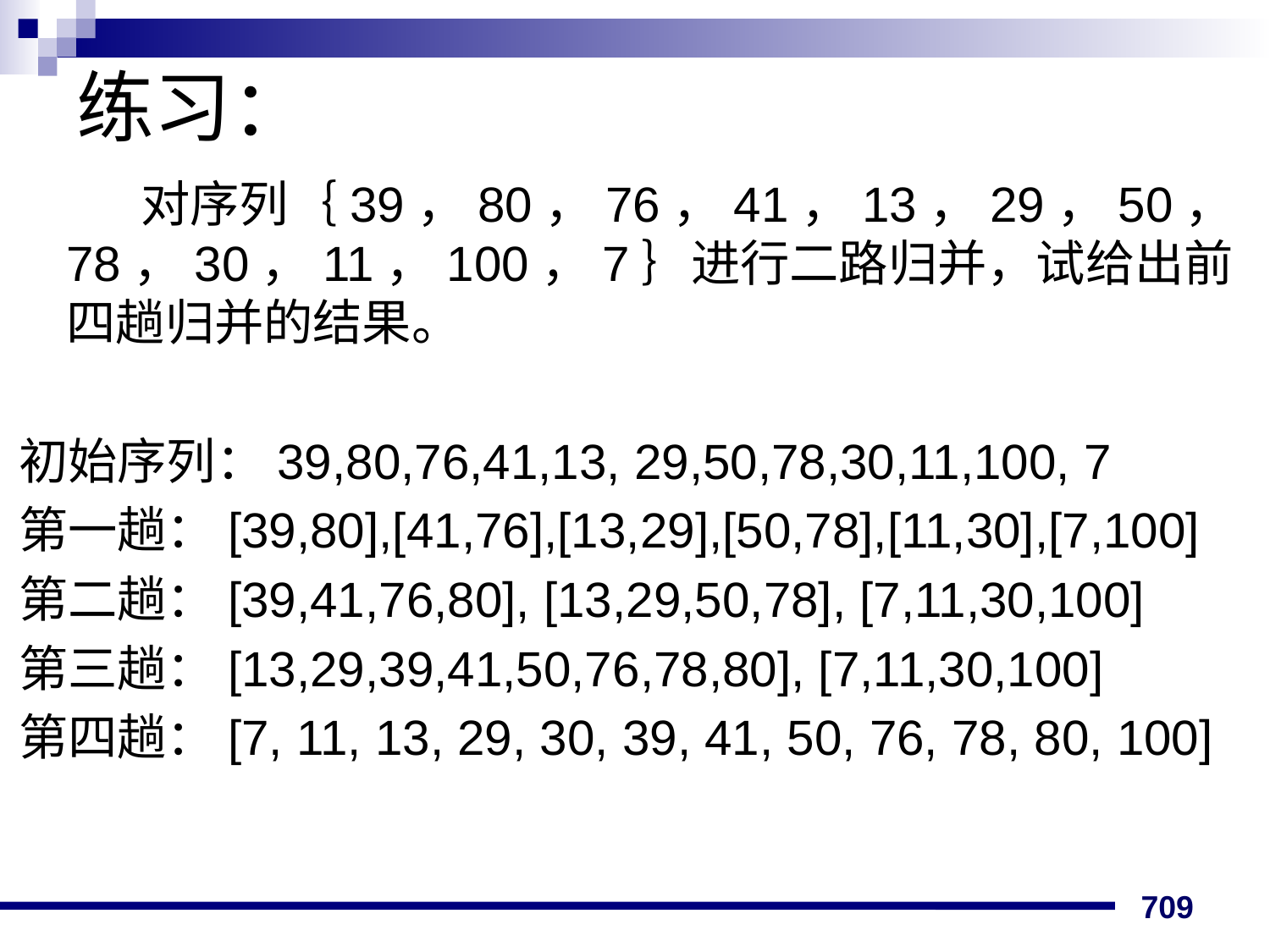

# 练习：
          对序列｛39，80，76，41，13，29，50，78，30，11，100，7｝进行二路归并，试给出前四趟归并的结果。

初始序列：39,80,76,41,13, 29,50,78,30,11,100, 7
第一趟：[39,80],[41,76],[13,29],[50,78],[11,30],[7,100]
第二趟：[39,41,76,80], [13,29,50,78], [7,11,30,100]
第三趟：[13,29,39,41,50,76,78,80], [7,11,30,100]
第四趟：[7, 11, 13, 29, 30, 39, 41, 50, 76, 78, 80, 100]
709